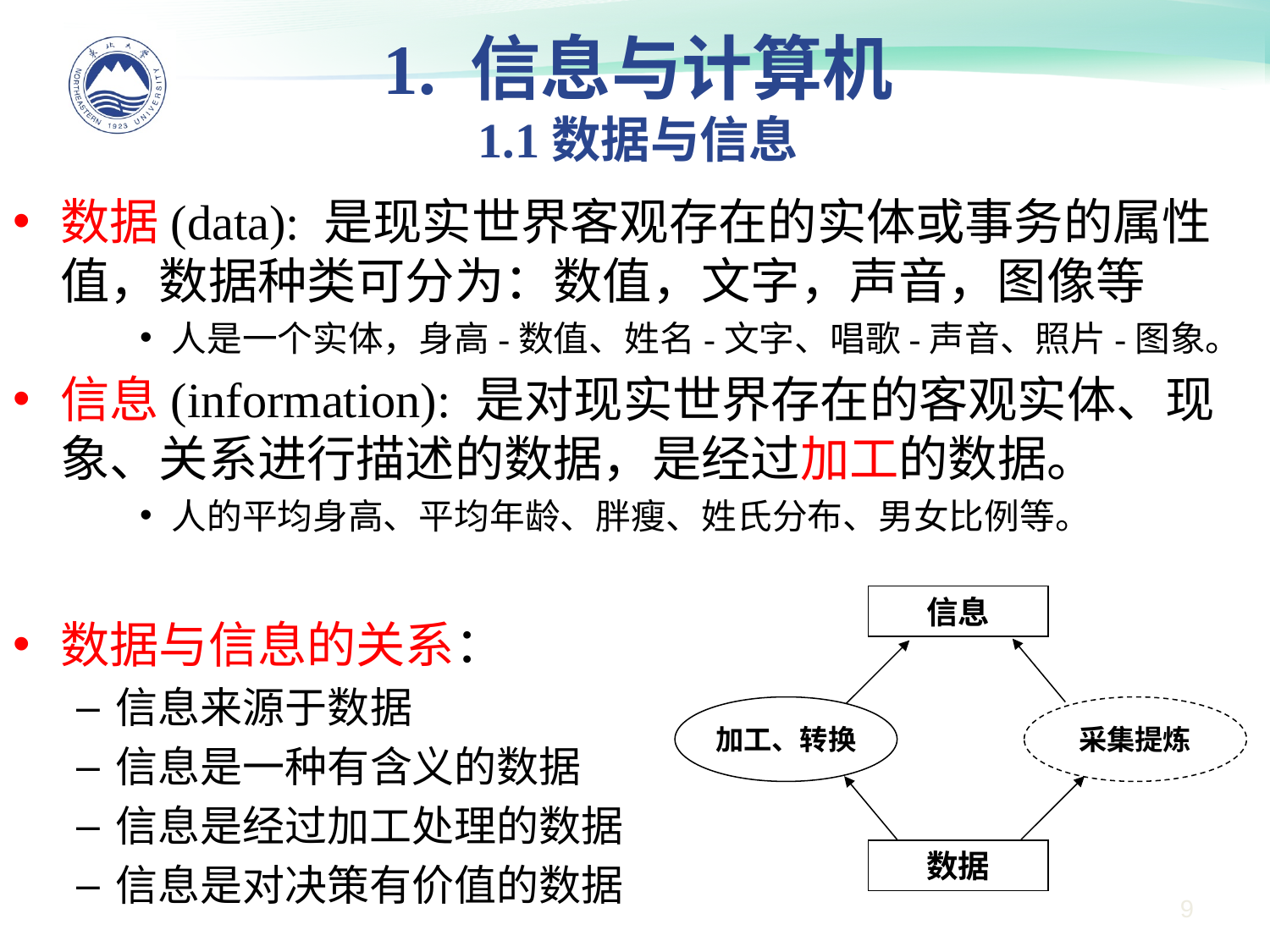

1. 信息与计算机
1.1数据与信息
数据(data): 是现实世界客观存在的实体或事务的属性值，数据种类可分为：数值，文字，声音，图像等
人是一个实体，身高-数值、姓名-文字、唱歌-声音、照片-图象。
信息(information): 是对现实世界存在的客观实体、现象、关系进行描述的数据，是经过加工的数据。
人的平均身高、平均年龄、胖瘦、姓氏分布、男女比例等。

数据与信息的关系：
信息来源于数据
信息是一种有含义的数据
信息是经过加工处理的数据
信息是对决策有价值的数据

信息

加工、转换
采集提炼

数据
9